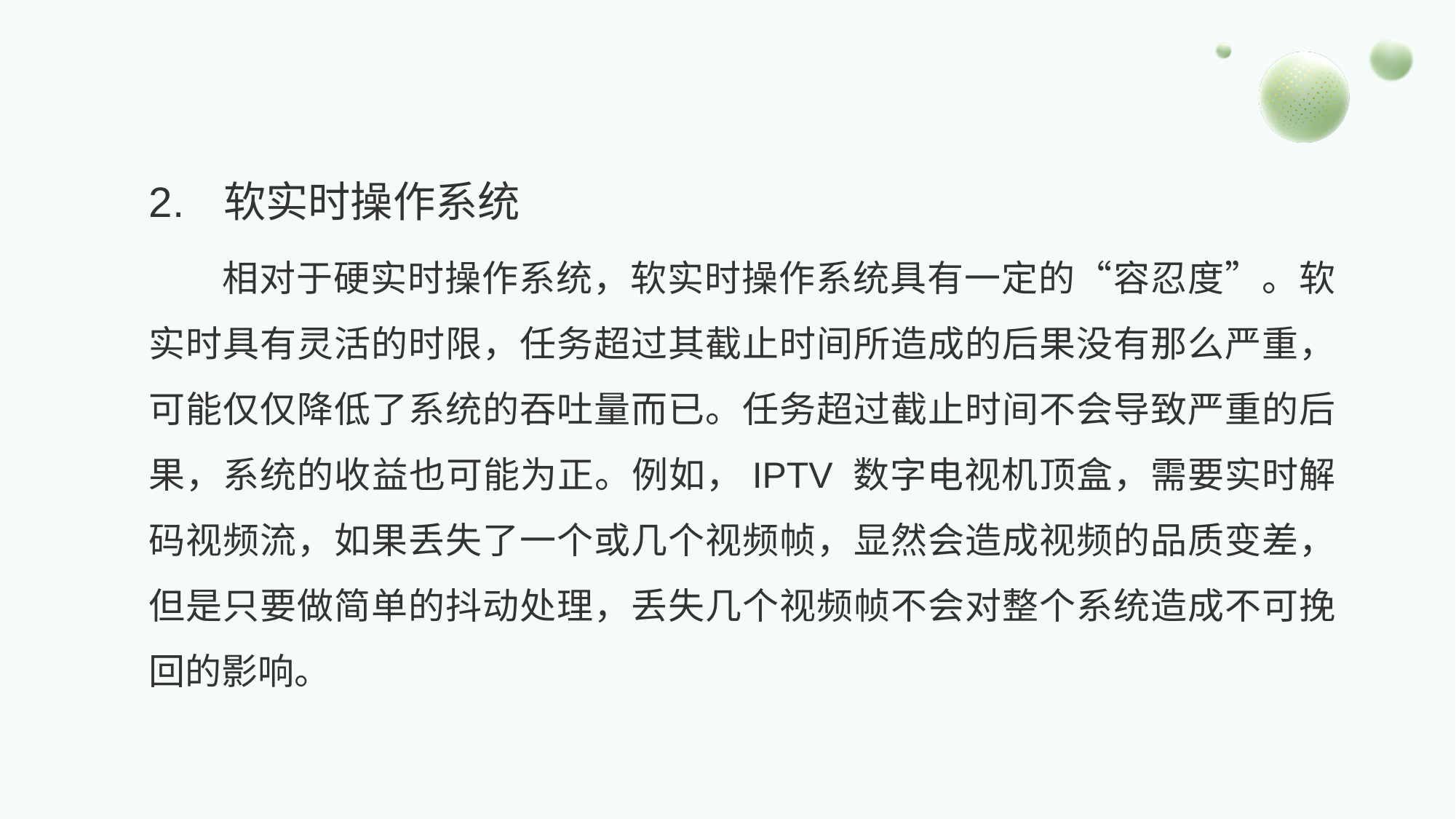

2.	  软实时操作系统
相对于硬实时操作系统，软实时操作系统具有一定的“容忍度”。软实时具有灵活的时限，任务超过其截止时间所造成的后果没有那么严重，可能仅仅降低了系统的吞吐量而已。任务超过截止时间不会导致严重的后果，系统的收益也可能为正。例如，IPTV 数字电视机顶盒，需要实时解码视频流，如果丢失了一个或几个视频帧，显然会造成视频的品质变差，但是只要做简单的抖动处理，丢失几个视频帧不会对整个系统造成不可挽回的影响。